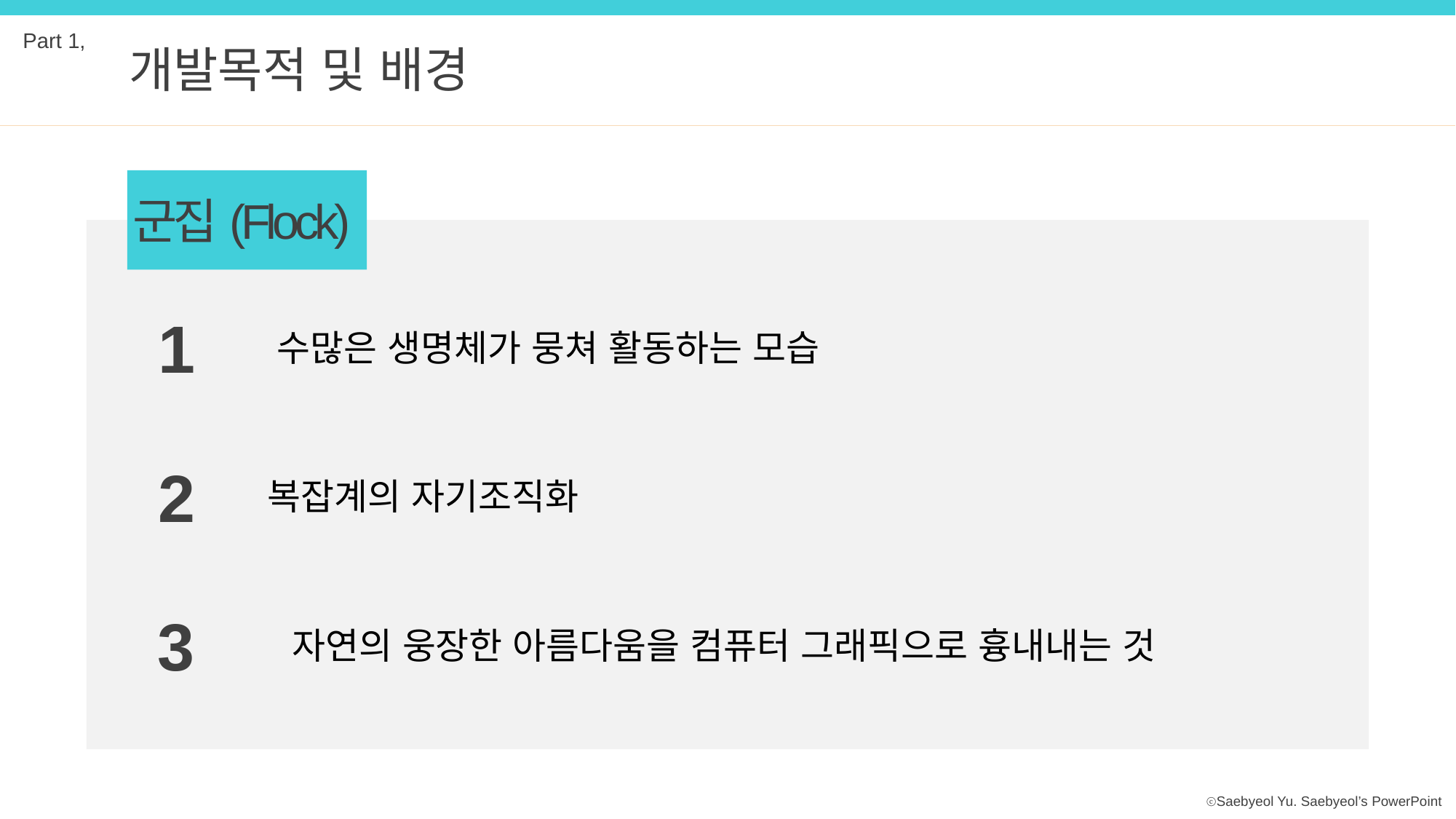

Part 1,
개발목적 및 배경

군집(Flock)

1
수많은 생명체가 뭉쳐 활동하는 모습
2
복잡계의 자기조직화
3
자연의 웅장한 아름다움을 컴퓨터 그래픽으로 흉내내는 것